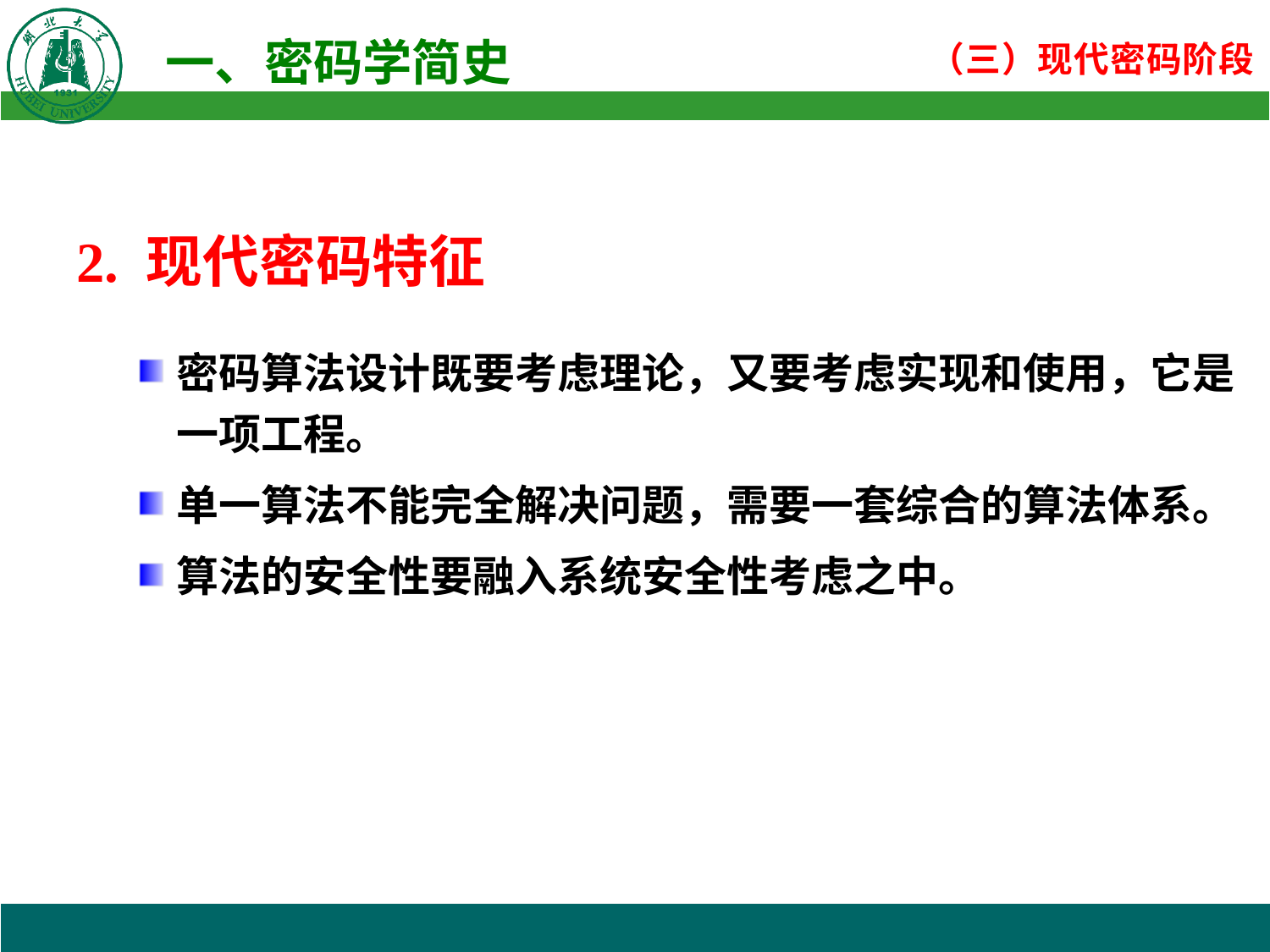

2. 现代密码特征
密码算法设计既要考虑理论，又要考虑实现和使用，它是一项工程。
单一算法不能完全解决问题，需要一套综合的算法体系。
算法的安全性要融入系统安全性考虑之中。